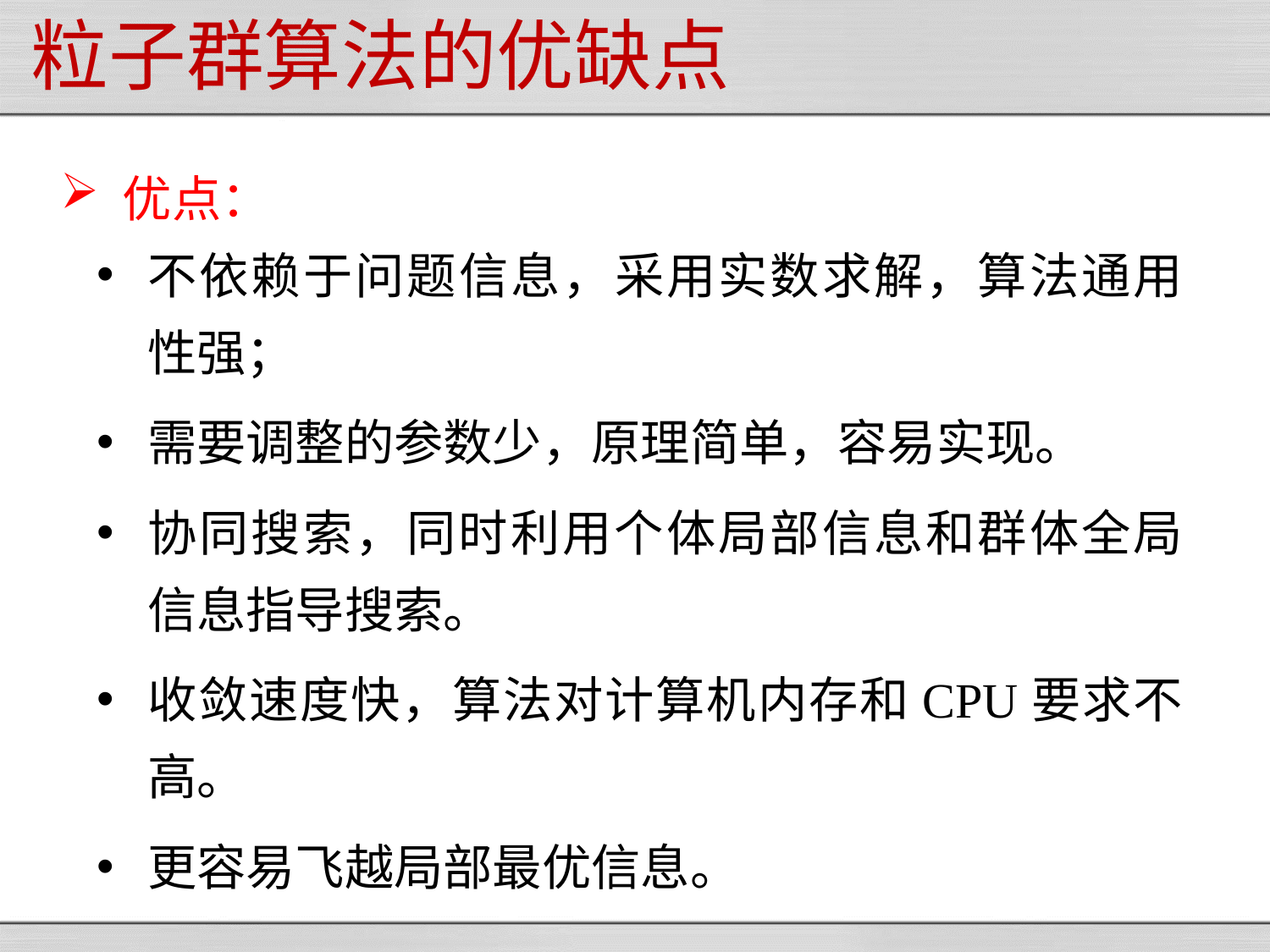

# 粒子群算法的优缺点
优点：
不依赖于问题信息，采用实数求解，算法通用性强；
需要调整的参数少，原理简单，容易实现。
协同搜索，同时利用个体局部信息和群体全局信息指导搜索。
收敛速度快，算法对计算机内存和CPU要求不高。
更容易飞越局部最优信息。